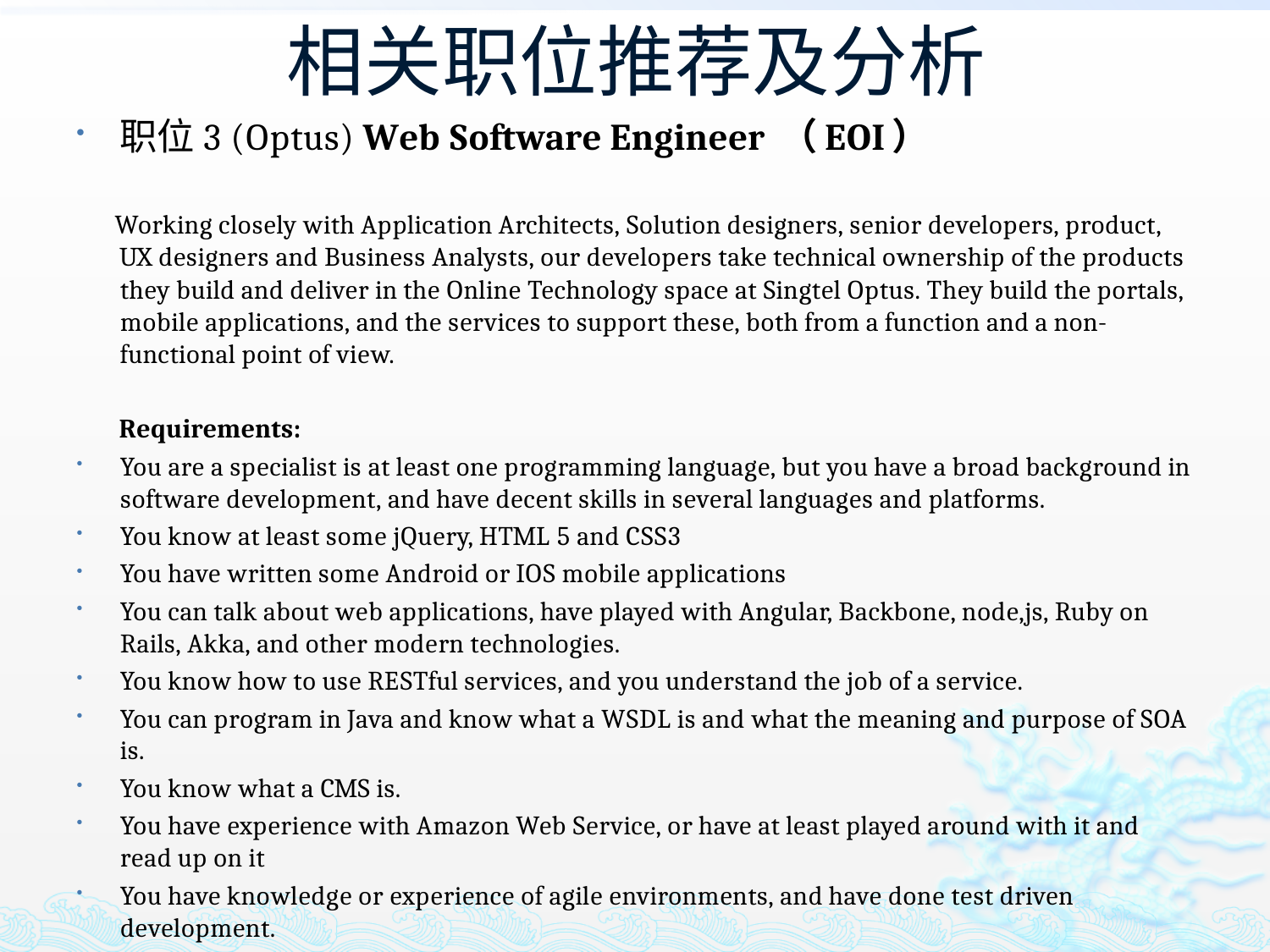

# 相关职位推荐及分析
职位3 (Optus) Web Software Engineer （EOI）

       Working closely with Application Architects, Solution designers, senior developers, product, UX designers and Business Analysts, our developers take technical ownership of the products they build and deliver in the Online Technology space at Singtel Optus. They build the portals, mobile applications, and the services to support these, both from a function and a non-functional point of view.

       Requirements:
You are a specialist is at least one programming language, but you have a broad background in software development, and have decent skills in several languages and platforms.
You know at least some jQuery, HTML 5 and CSS3
You have written some Android or IOS mobile applications
You can talk about web applications, have played with Angular, Backbone, node,js, Ruby on Rails, Akka, and other modern technologies.
You know how to use RESTful services, and you understand the job of a service.
You can program in Java and know what a WSDL is and what the meaning and purpose of SOA is.
You know what a CMS is.
You have experience with Amazon Web Service, or have at least played around with it and read up on it
You have knowledge or experience of agile environments, and have done test driven development.